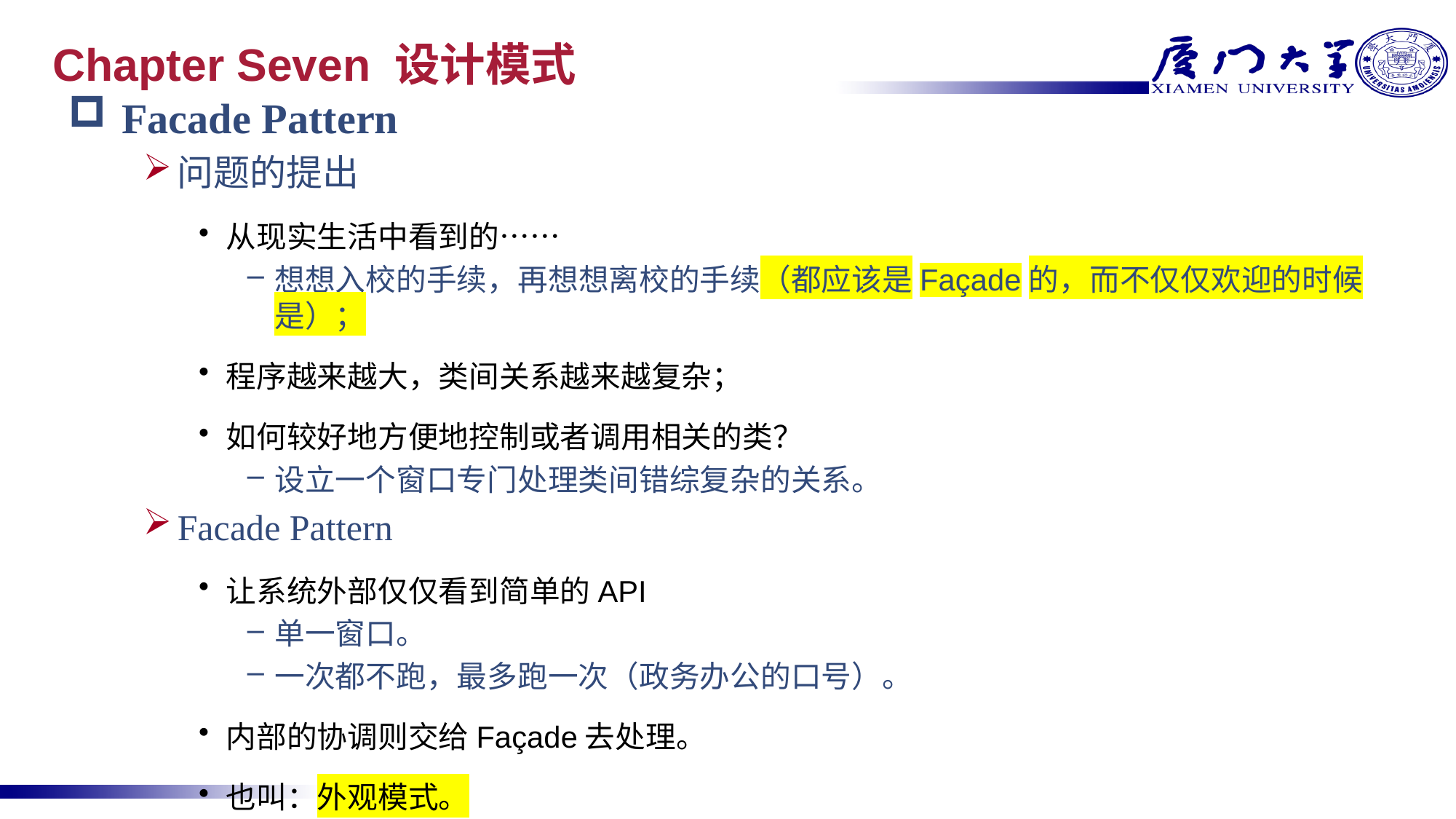

# Chapter Seven 设计模式
Facade Pattern
问题的提出
从现实生活中看到的……
想想入校的手续，再想想离校的手续（都应该是Façade的，而不仅仅欢迎的时候是）；
程序越来越大，类间关系越来越复杂；
如何较好地方便地控制或者调用相关的类？
设立一个窗口专门处理类间错综复杂的关系。
Facade Pattern
让系统外部仅仅看到简单的API
单一窗口。
一次都不跑，最多跑一次（政务办公的口号）。
内部的协调则交给Façade去处理。
也叫：外观模式。